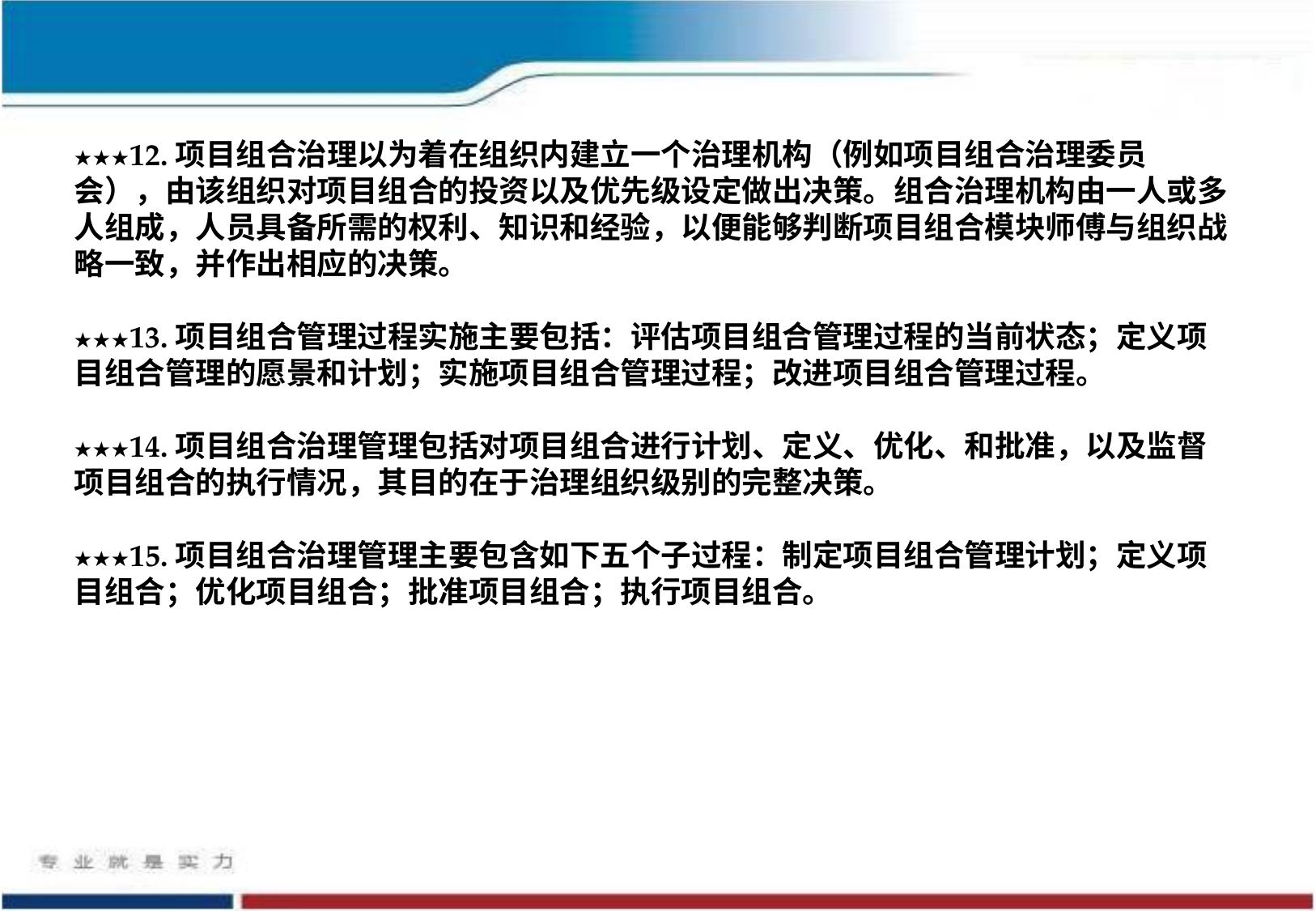

★★★12.项目组合治理以为着在组织内建立一个治理机构（例如项目组合治理委员会），由该组织对项目组合的投资以及优先级设定做出决策。组合治理机构由一人或多人组成，人员具备所需的权利、知识和经验，以便能够判断项目组合模块师傅与组织战略一致，并作出相应的决策。

★★★13.项目组合管理过程实施主要包括：评估项目组合管理过程的当前状态；定义项目组合管理的愿景和计划；实施项目组合管理过程；改进项目组合管理过程。

★★★14.项目组合治理管理包括对项目组合进行计划、定义、优化、和批准，以及监督项目组合的执行情况，其目的在于治理组织级别的完整决策。

★★★15.项目组合治理管理主要包含如下五个子过程：制定项目组合管理计划；定义项目组合；优化项目组合；批准项目组合；执行项目组合。